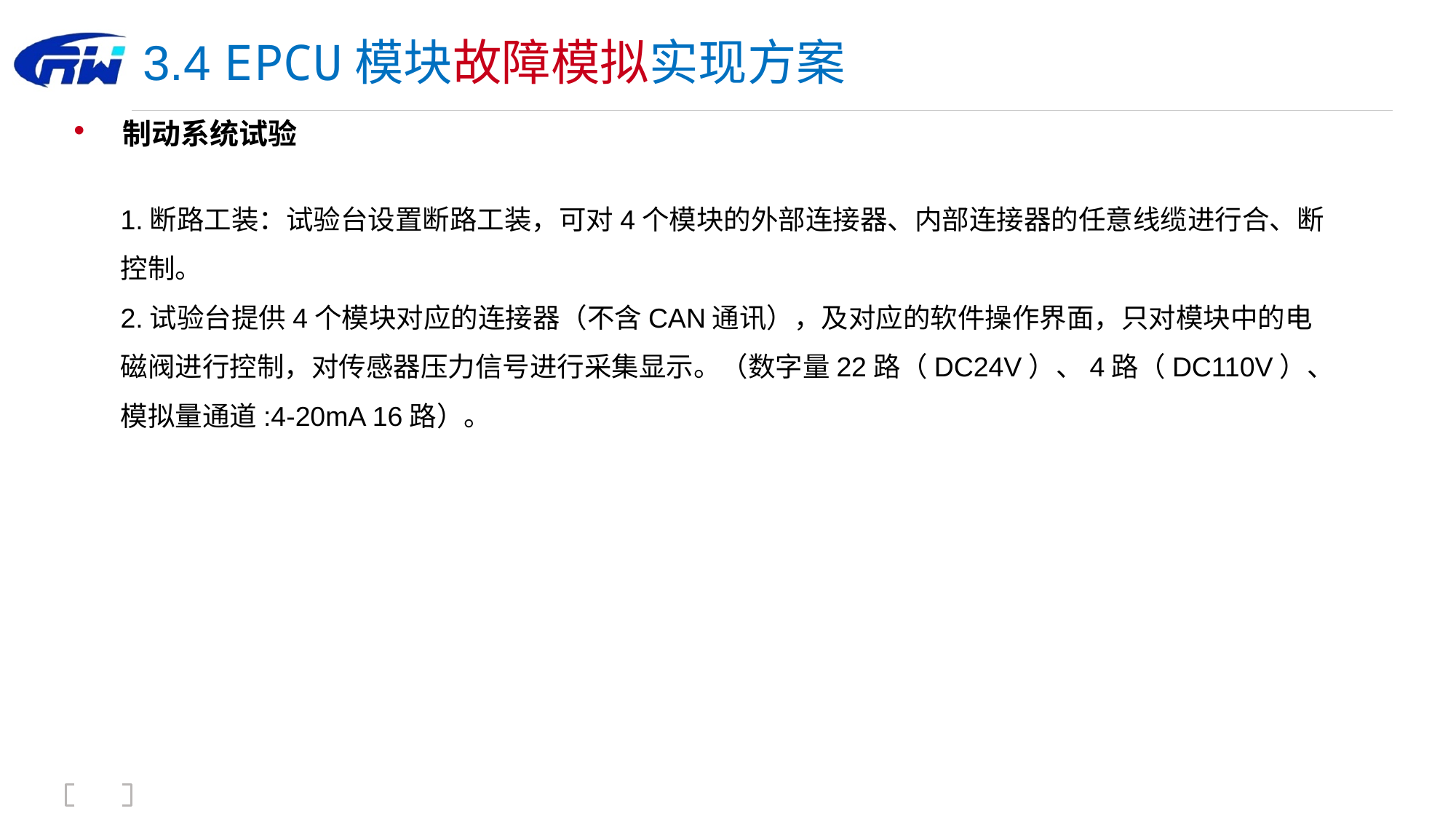

# 3.4 EPCU模块故障模拟实现方案
制动系统试验
1.断路工装：试验台设置断路工装，可对4个模块的外部连接器、内部连接器的任意线缆进行合、断控制。
2.试验台提供4个模块对应的连接器（不含CAN通讯），及对应的软件操作界面，只对模块中的电磁阀进行控制，对传感器压力信号进行采集显示。（数字量22路（DC24V）、4路（DC110V）、模拟量通道:4-20mA 16路）。
54